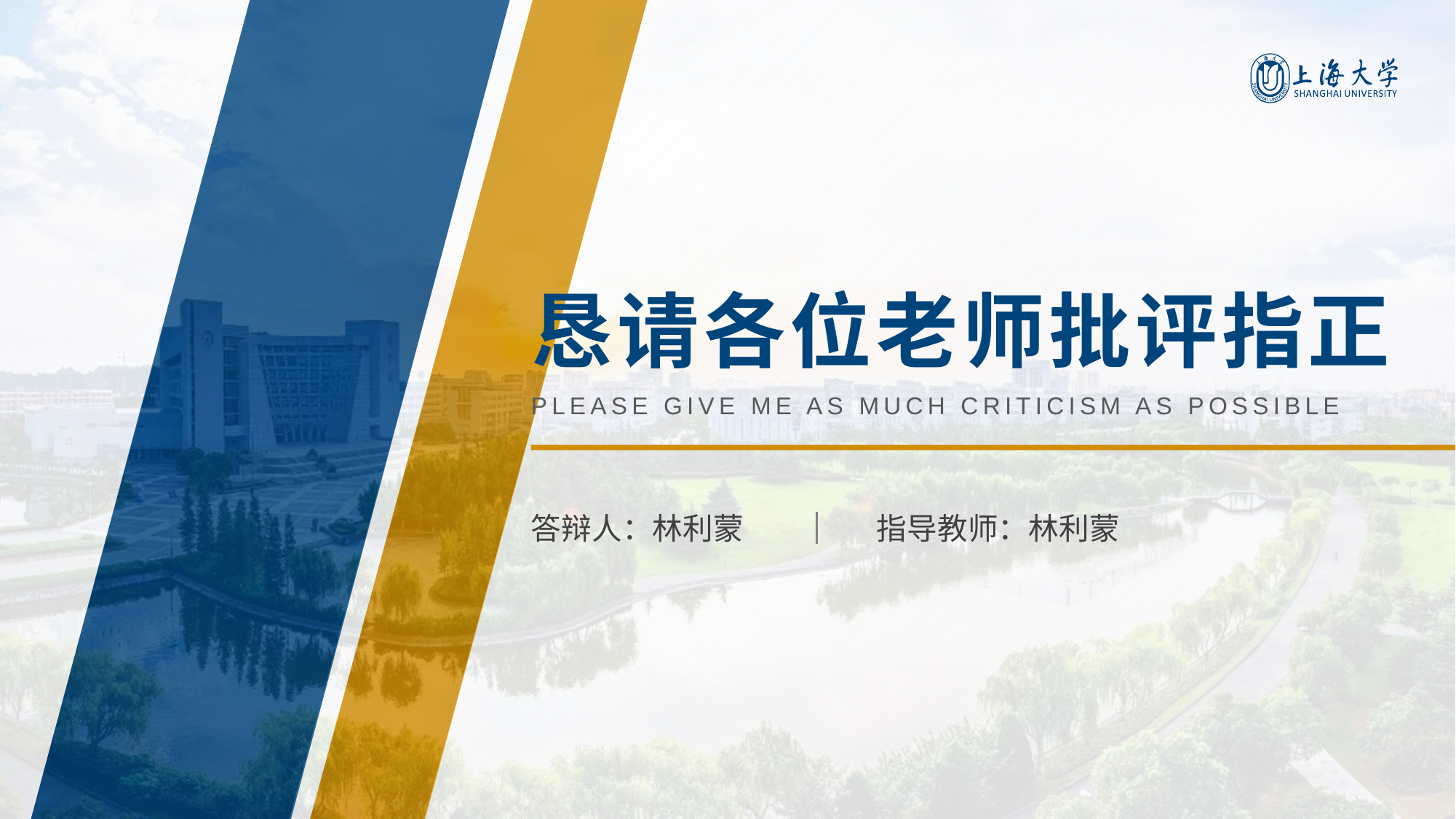

右键单击左侧缩略图→版式→选择【其他封底形式】
# 恳请各位老师批评指正
PLEASE GIVE ME AS MUCH CRITICISM AS POSSIBLE
答辩人：林利蒙
指导教师：林利蒙